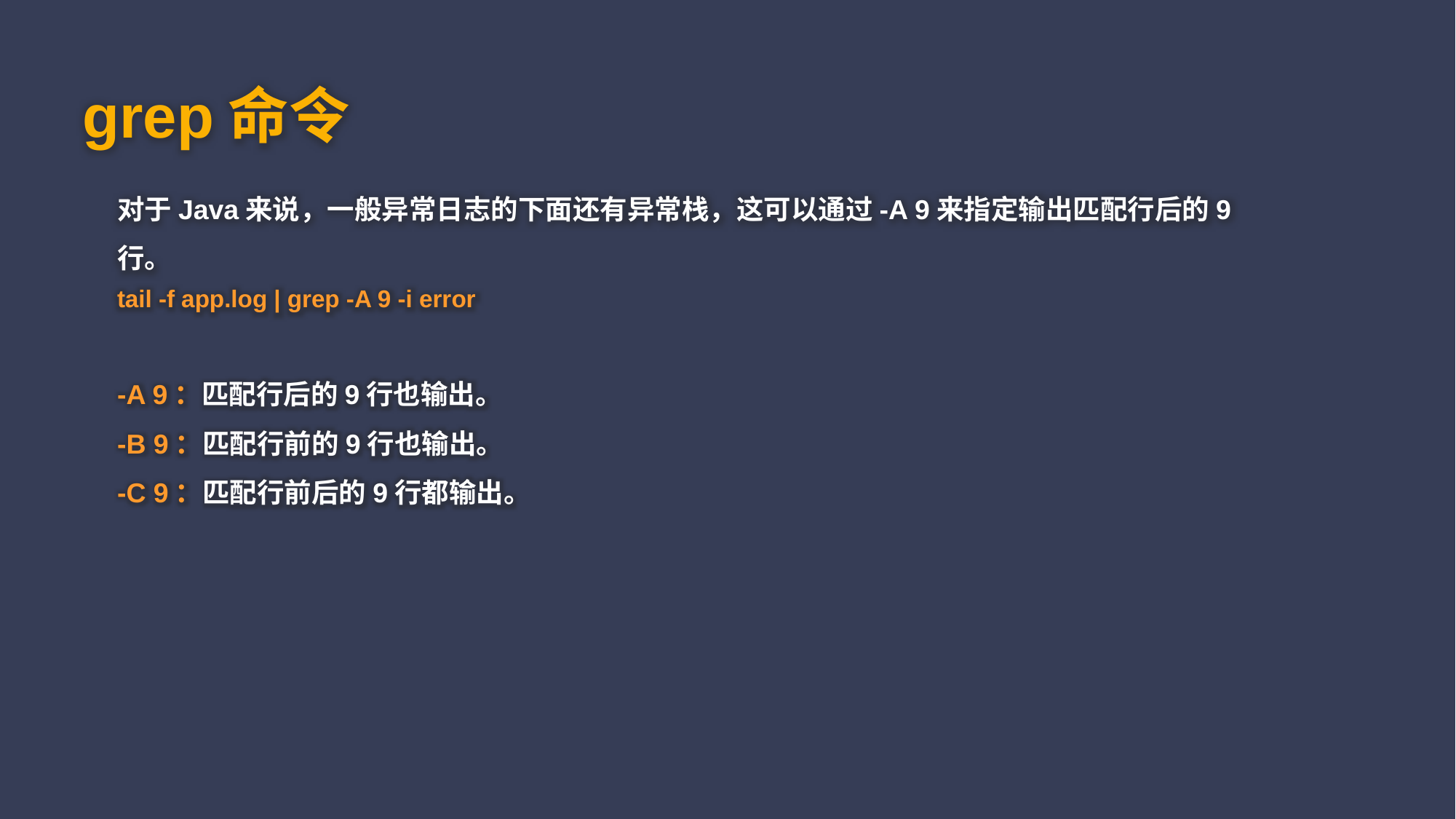

grep命令
对于Java来说，一般异常日志的下面还有异常栈，这可以通过-A 9来指定输出匹配行后的9行。
tail -f app.log | grep -A 9 -i error
-A 9：匹配行后的9行也输出。
-B 9：匹配行前的9行也输出。
-C 9：匹配行前后的9行都输出。